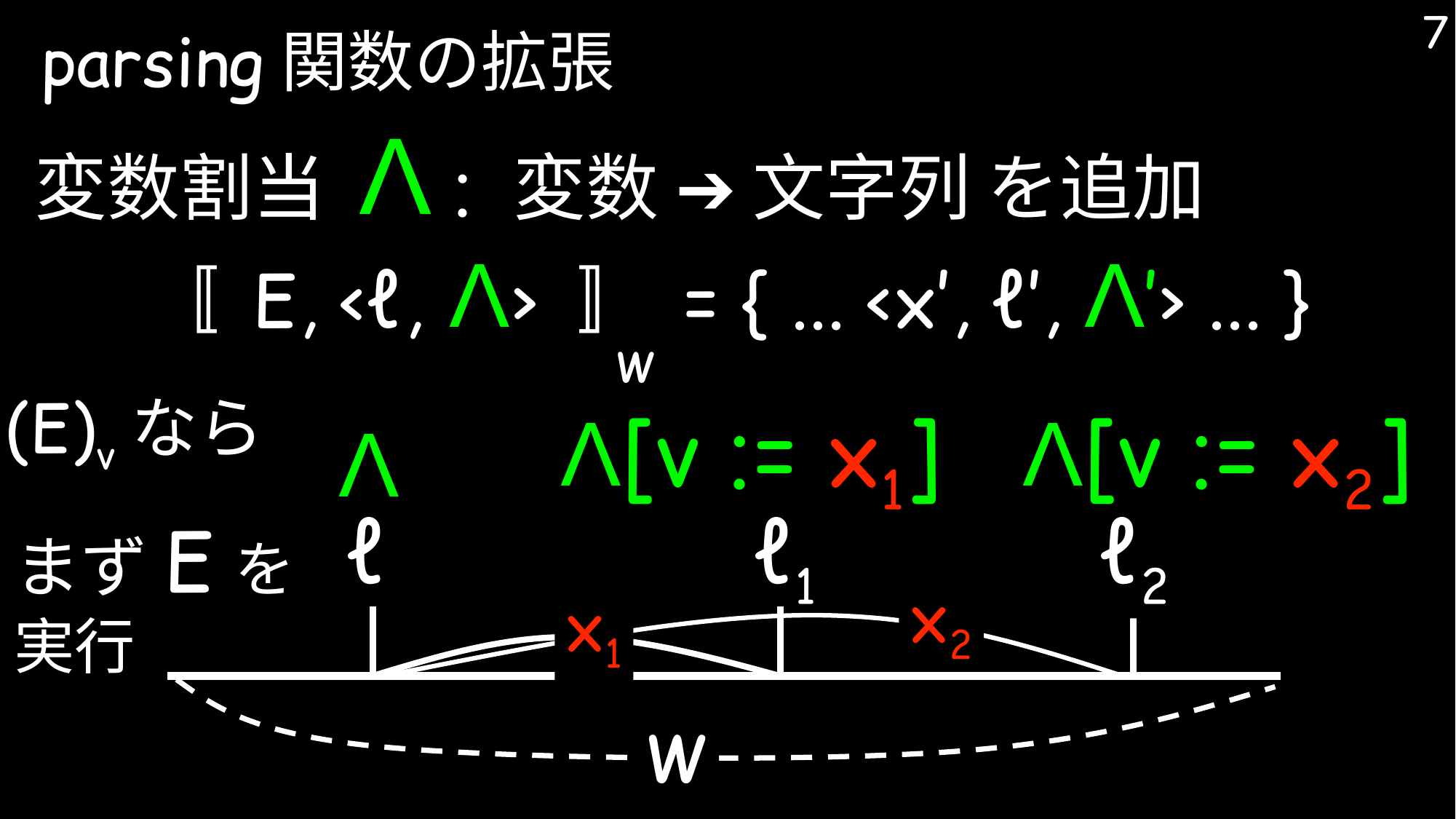

7
parsing関数の拡張
変数割当 Λ : 変数 ➔ 文字列 を追加
〚 E, <ℓ, Λ> 〛 = { ... <x’, ℓ’, Λ’> ... }
w
(E)vなら
Λ[v := x1]
Λ[v := x2]
Λ
ℓ

w
ℓ1
x1

ℓ2
x2

まずEを
実行